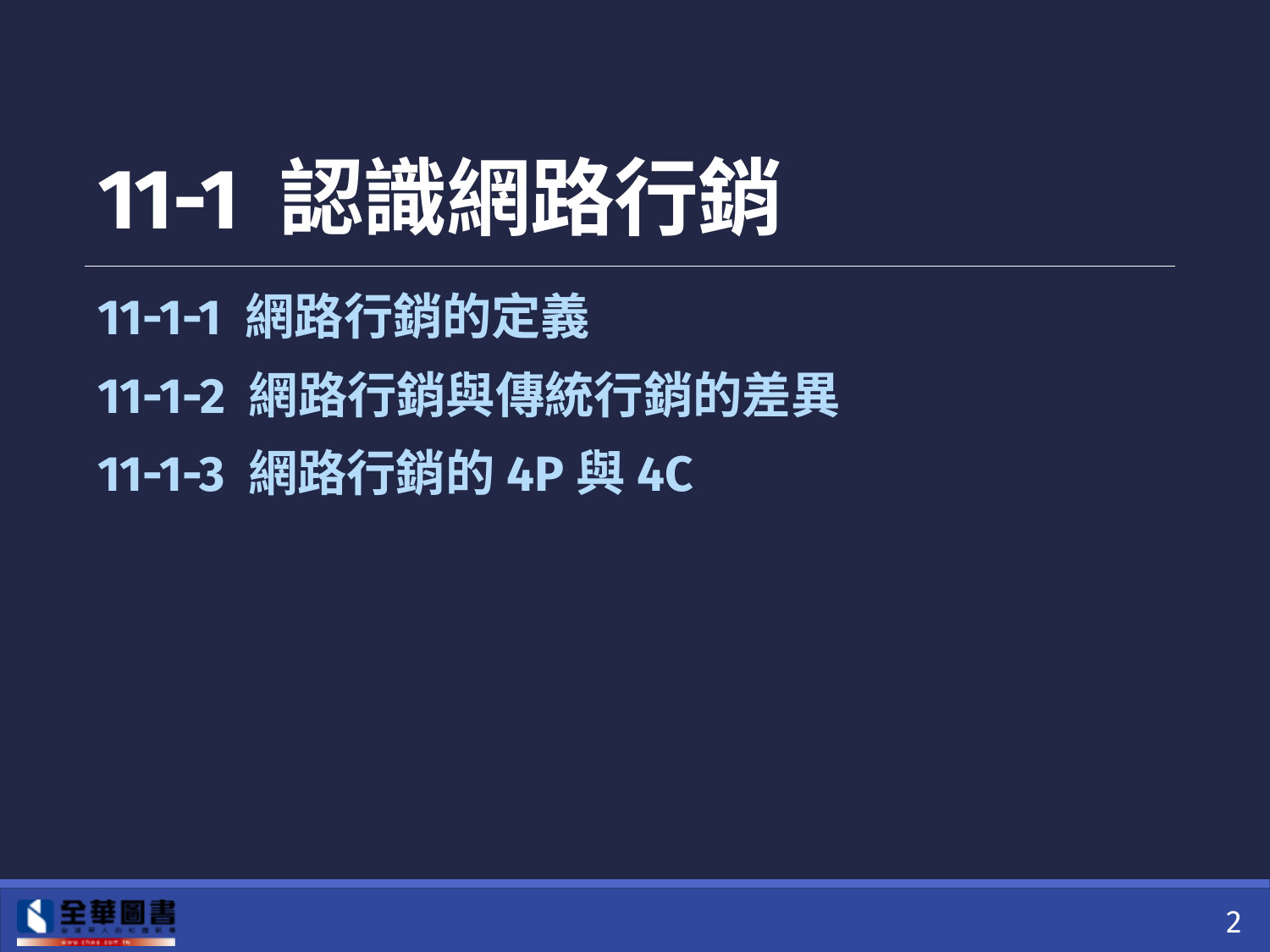

# 11-1 認識網路行銷
11-1-1 網路行銷的定義
11-1-2 網路行銷與傳統行銷的差異
11-1-3 網路行銷的4P與4C
2